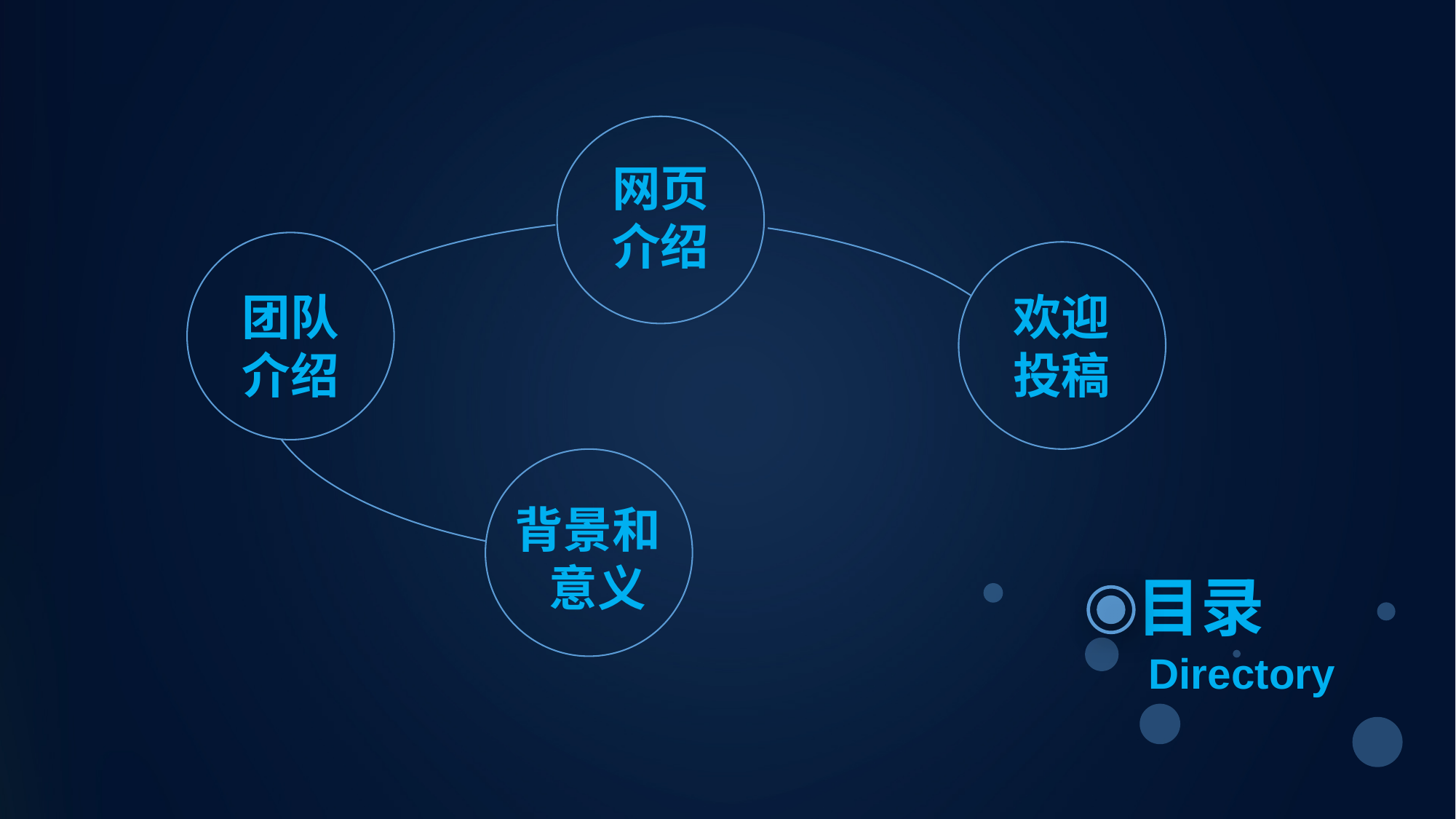

网页
介绍

欢迎
投稿
团队
介绍

背景和
  意义
目录
Directory